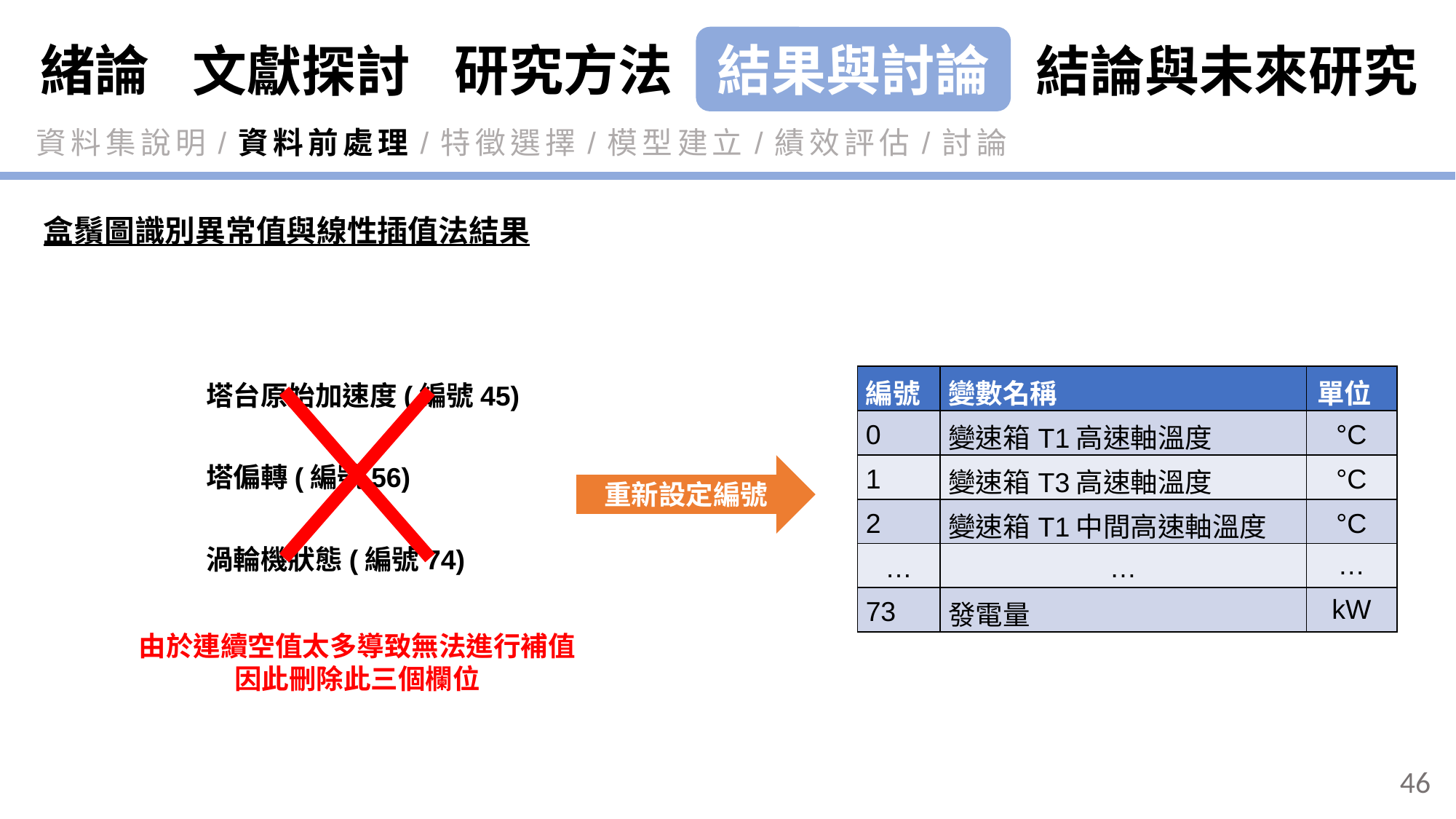

緒論
研究方法
結果與討論
結論與未來研究
文獻探討
資料集說明/資料前處理/特徵選擇/模型建立/績效評估/討論
盒鬚圖識別異常值與線性插值法結果

由於連續空值太多導致無法進行補值
因此刪除此三個欄位
| 編號 | 變數名稱 | 單位 |
| --- | --- | --- |
| 0 | 變速箱T1高速軸溫度 | °C |
| 1 | 變速箱T3高速軸溫度 | °C |
| 2 | 變速箱T1中間高速軸溫度 | °C |
| … | … | … |
| 73 | 發電量 | kW |
塔台原始加速度(編號45)
塔偏轉(編號56)
渦輪機狀態(編號74)
重新設定編號

46